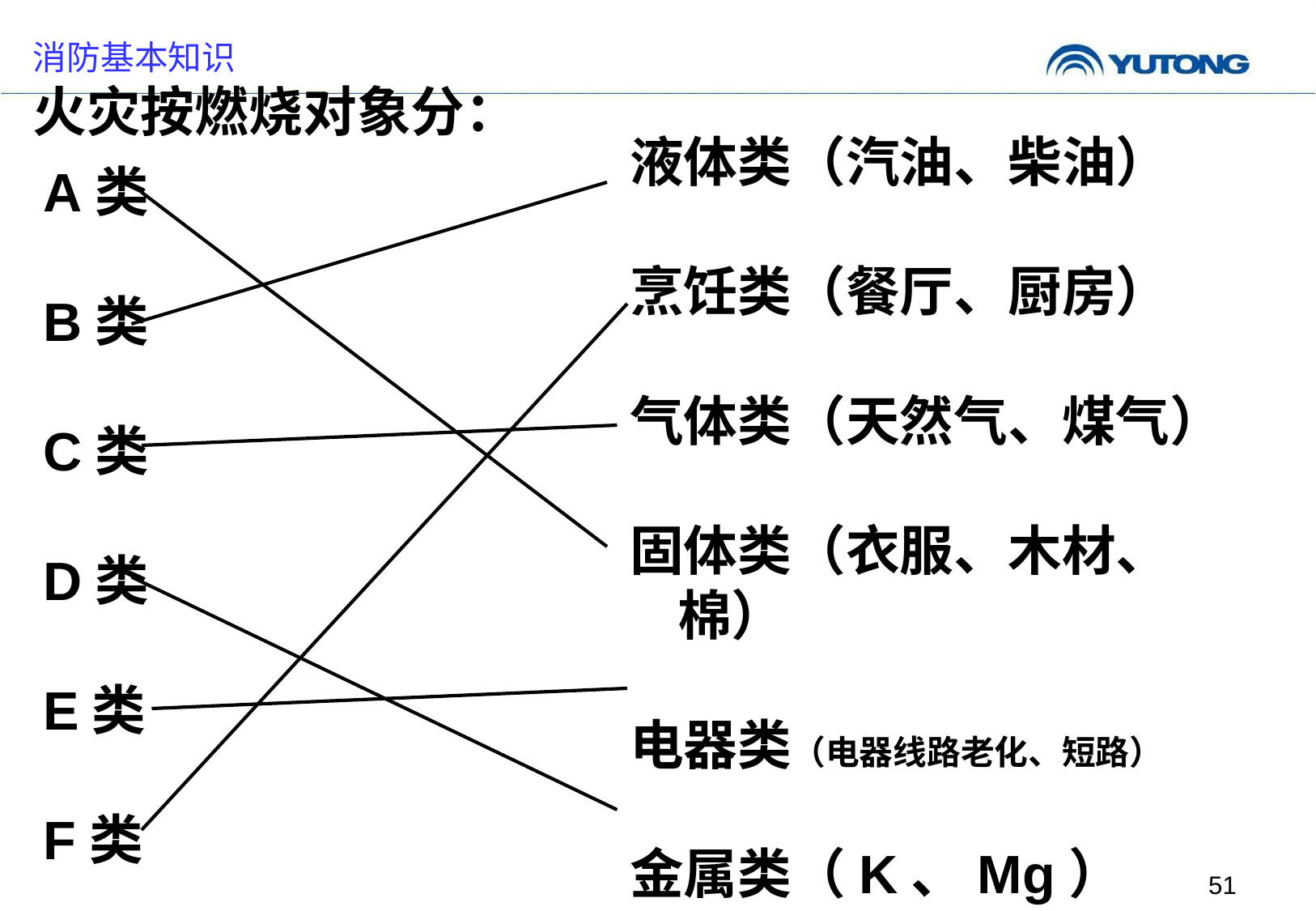

消防基本知识
火灾按燃烧对象分：
液体类（汽油、柴油）

烹饪类（餐厅、厨房）

气体类（天然气、煤气）

固体类（衣服、木材、棉）

电器类（电器线路老化、短路）

金属类（K、Mg）

A类

B类

C类

D类

E类

F类

51